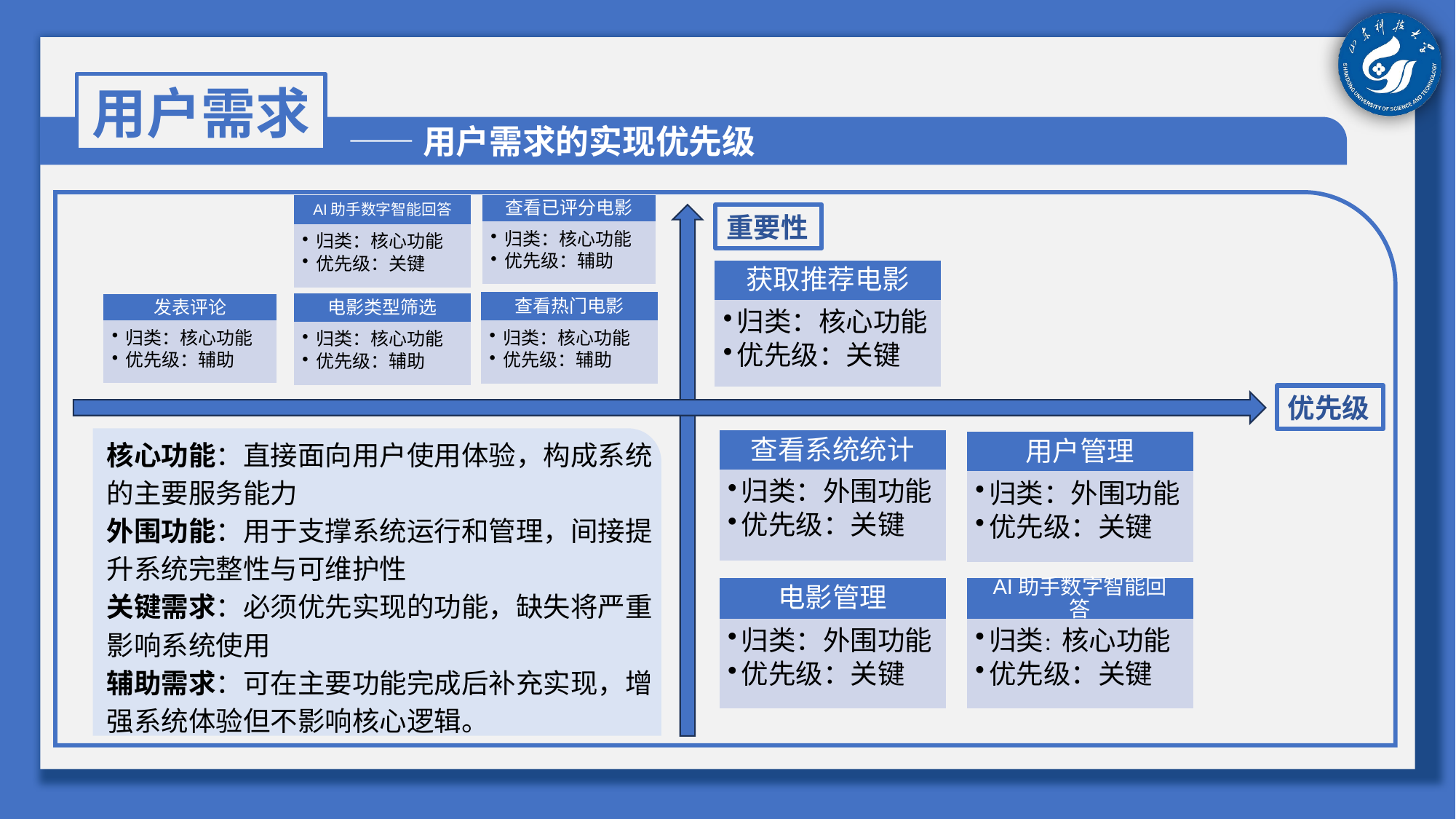

用户需求
——用户需求的实现优先级

查看已评分电影
归类：核心功能
优先级：辅助
AI助手数字智能回答
归类：核心功能
优先级：关键

重要性
获取推荐电影
归类：核心功能
优先级：关键
查看热门电影
归类：核心功能
优先级：辅助
电影类型筛选
归类：核心功能
优先级：辅助
发表评论
归类：核心功能
优先级：辅助
优先级

核心功能：直接面向用户使用体验，构成系统的主要服务能力
外围功能：用于支撑系统运行和管理，间接提升系统完整性与可维护性
关键需求：必须优先实现的功能，缺失将严重影响系统使用
辅助需求：可在主要功能完成后补充实现，增强系统体验但不影响核心逻辑。

查看系统统计
归类：外围功能
优先级：关键
用户管理
归类：外围功能
优先级：关键
AI助手数字智能回答
归类：核心功能
优先级：关键
电影管理
归类：外围功能
优先级：关键